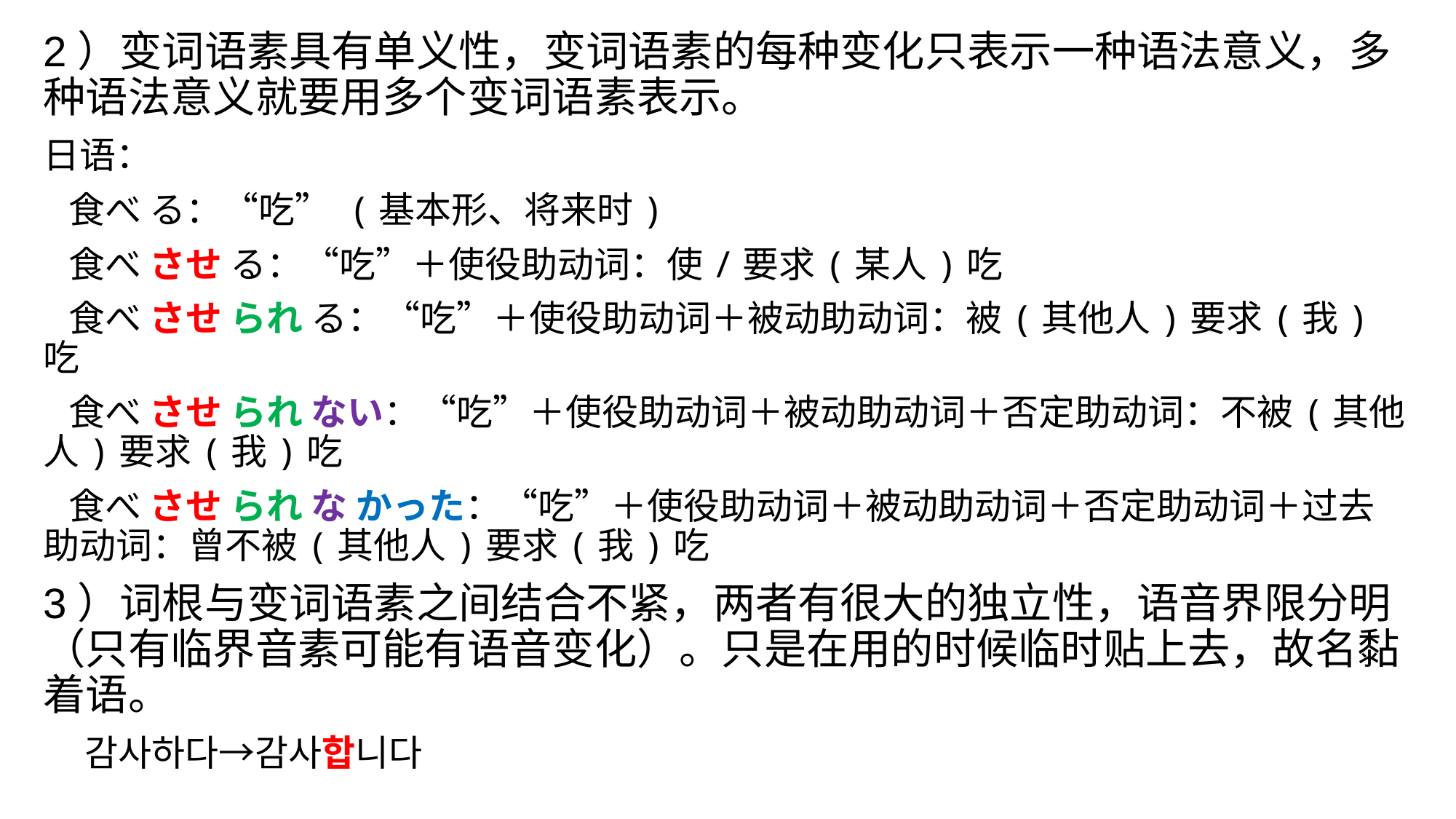

2）变词语素具有单义性，变词语素的每种变化只表示一种语法意义，多种语法意义就要用多个变词语素表示。
日语：
  食べ る：“吃” (基本形、将来时)
  食べ させ る：“吃”＋使役助动词：使/要求(某人)吃
  食べ させ られ る：“吃”＋使役助动词＋被动助动词：被(其他人)要求(我)吃
  食べ させ られ ない：“吃”＋使役助动词＋被动助动词＋否定助动词：不被(其他人)要求(我)吃
  食べ させ られ な かった：“吃”＋使役助动词＋被动助动词＋否定助动词＋过去助动词：曾不被(其他人)要求(我)吃
3）词根与变词语素之间结合不紧，两者有很大的独立性，语音界限分明（只有临界音素可能有语音变化）。只是在用的时候临时贴上去，故名黏着语。
    감사하다→감사합니다